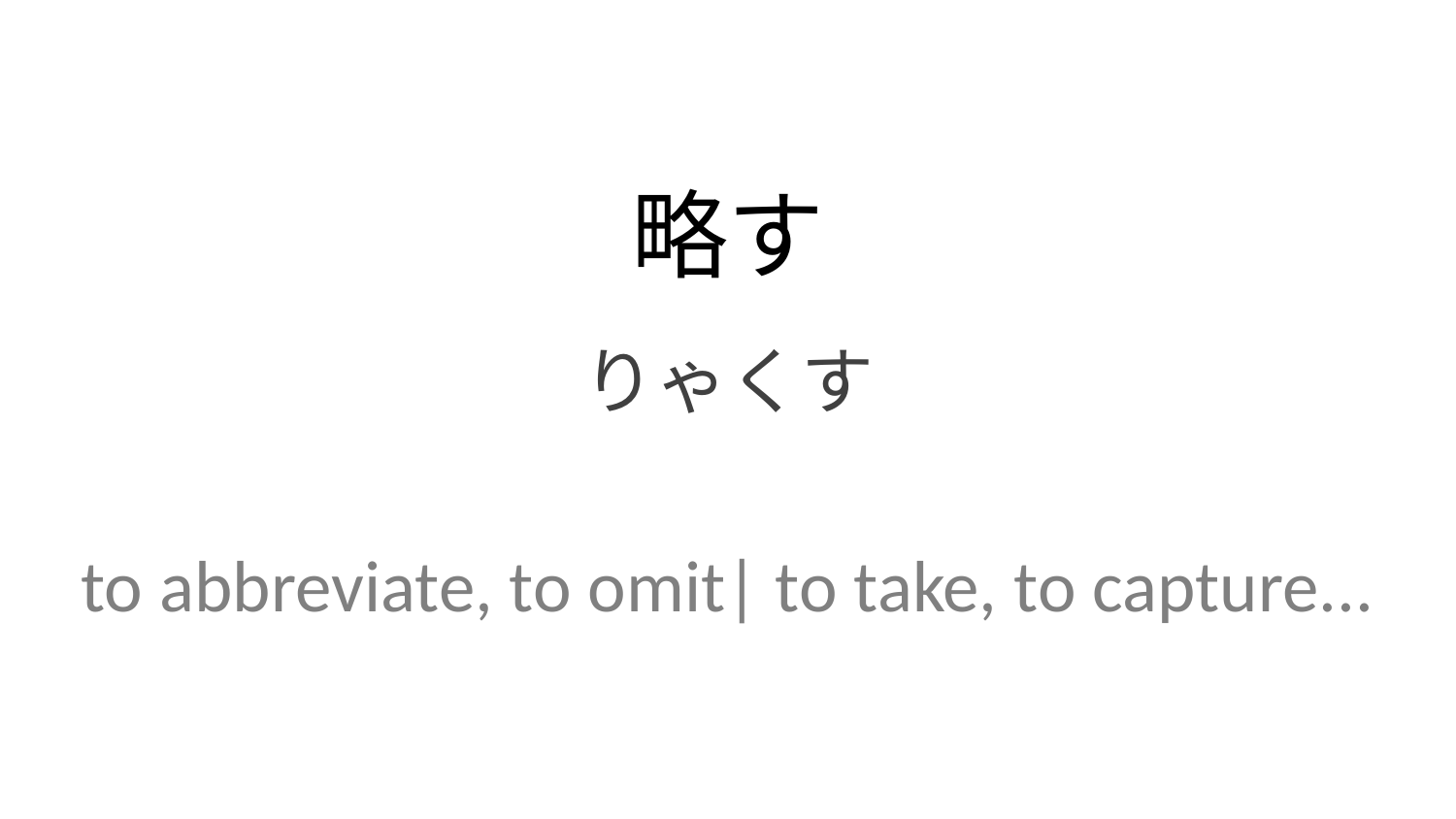

略す

りゃくす
to abbreviate, to omit| to take, to capture...